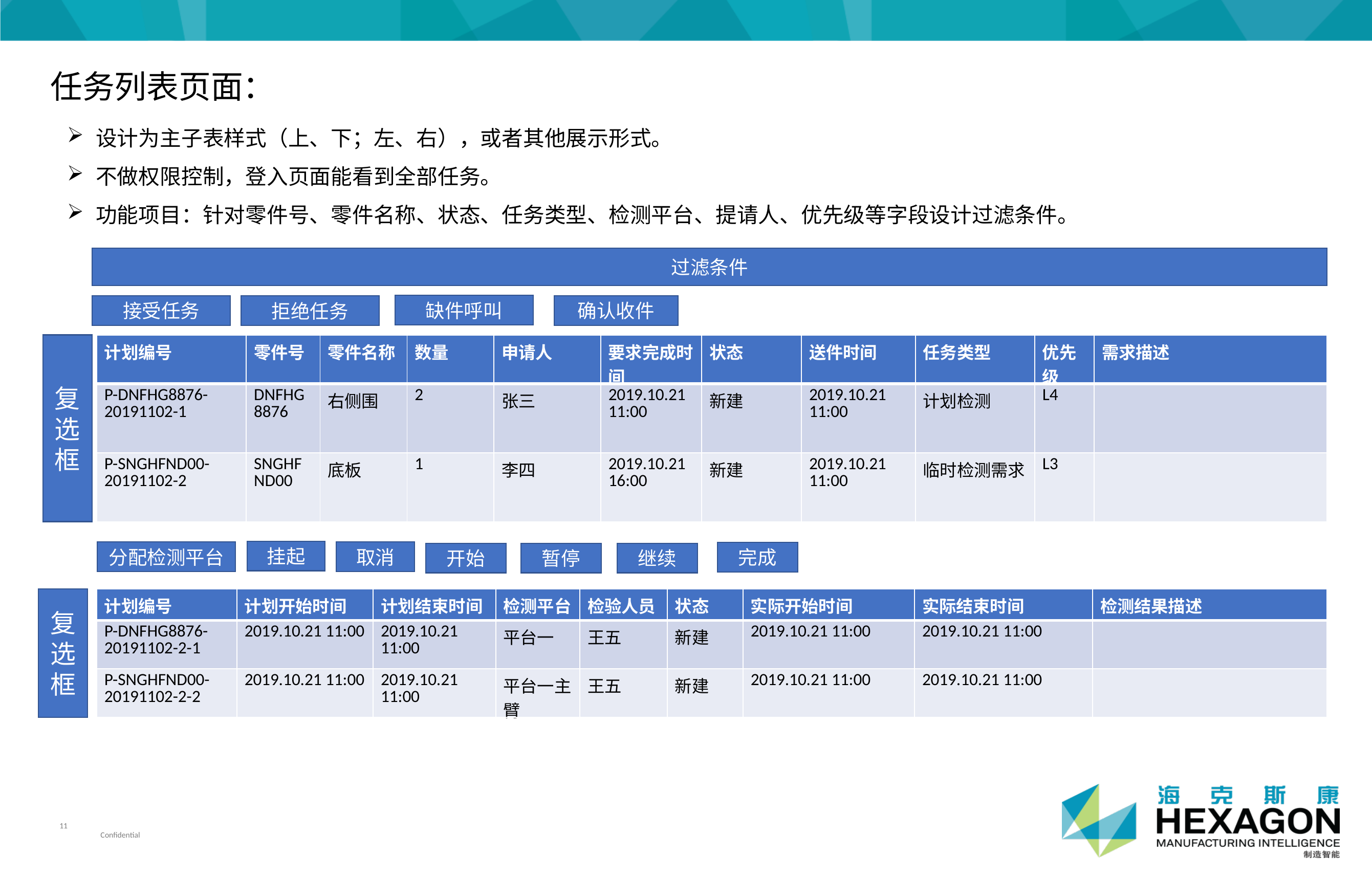

任务列表页面：
设计为主子表样式（上、下；左、右），或者其他展示形式。
不做权限控制，登入页面能看到全部任务。
功能项目：针对零件号、零件名称、状态、任务类型、检测平台、提请人、优先级等字段设计过滤条件。
过滤条件
缺件呼叫
接受任务
确认收件
拒绝任务
复选框
| 计划编号 | 零件号 | 零件名称 | 数量 | 申请人 | 要求完成时间 | 状态 | 送件时间 | 任务类型 | 优先级 | 需求描述 |
| --- | --- | --- | --- | --- | --- | --- | --- | --- | --- | --- |
| P-DNFHG8876-20191102-1 | DNFHG8876 | 右侧围 | 2 | 张三 | 2019.10.21 11:00 | 新建 | 2019.10.21 11:00 | 计划检测 | L4 |  |
| P-SNGHFND00-20191102-2 | SNGHFND00 | 底板 | 1 | 李四 | 2019.10.21 16:00 | 新建 | 2019.10.21 11:00 | 临时检测需求 | L3 |  |
挂起
分配检测平台
取消
完成
开始
暂停
继续
复选框
| 计划编号 | 计划开始时间 | 计划结束时间 | 检测平台 | 检验人员 | 状态 | 实际开始时间 | 实际结束时间 | 检测结果描述 |
| --- | --- | --- | --- | --- | --- | --- | --- | --- |
| P-DNFHG8876-20191102-2-1 | 2019.10.21 11:00 | 2019.10.21 11:00 | 平台一 | 王五 | 新建 | 2019.10.21 11:00 | 2019.10.21 11:00 |  |
| P-SNGHFND00-20191102-2-2 | 2019.10.21 11:00 | 2019.10.21 11:00 | 平台一主臂 | 王五 | 新建 | 2019.10.21 11:00 | 2019.10.21 11:00 |  |